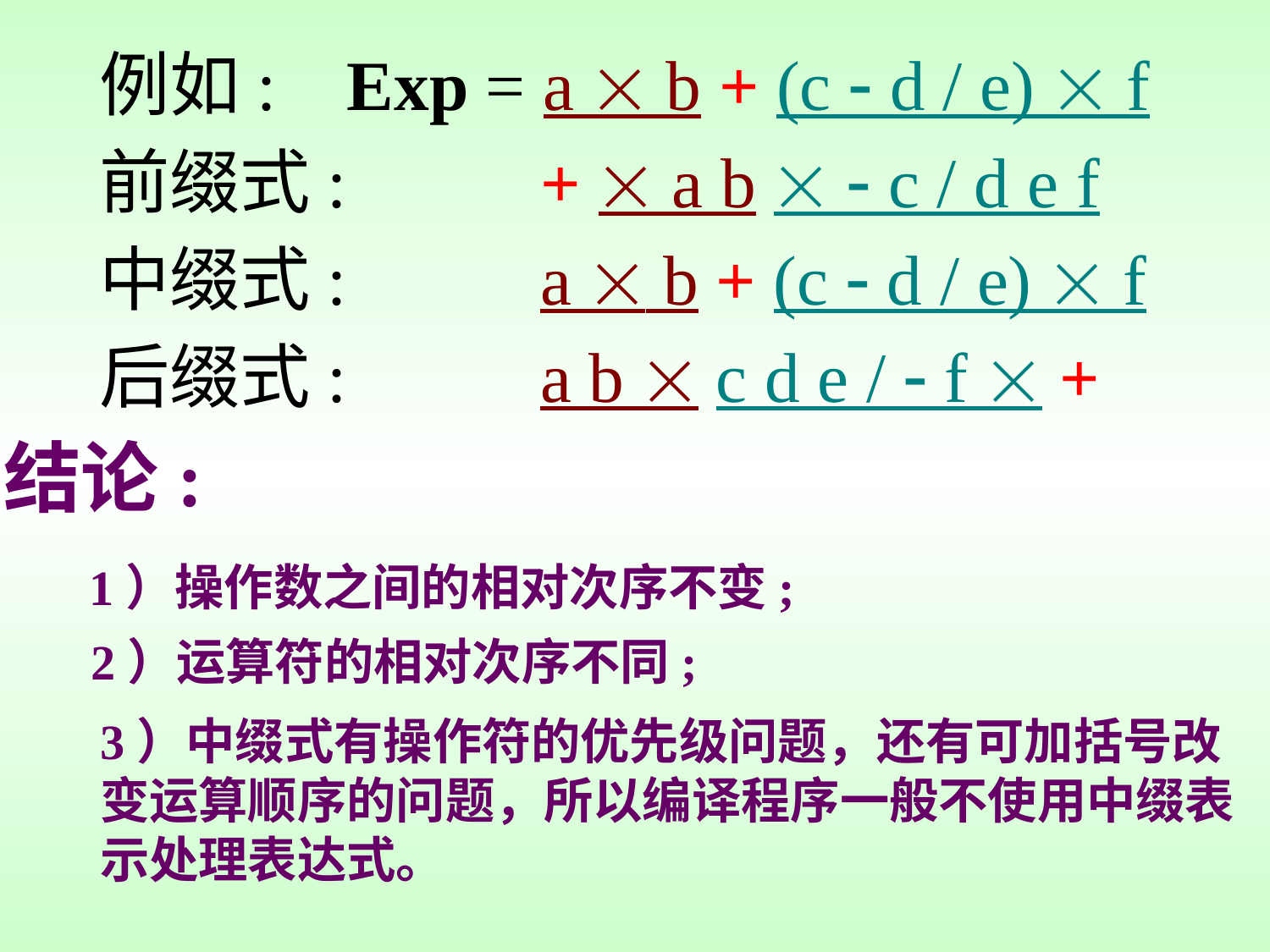

例如:    Exp = a × b + (c − d / e) × f
前缀式:           + × a b × − c / d e f
中缀式:           a × b + (c − d / e) × f
后缀式:           a b × c d e / − f × +
结论:
1）操作数之间的相对次序不变;
2）运算符的相对次序不同;
3）中缀式有操作符的优先级问题，还有可加括号改变运算顺序的问题，所以编译程序一般不使用中缀表示处理表达式。